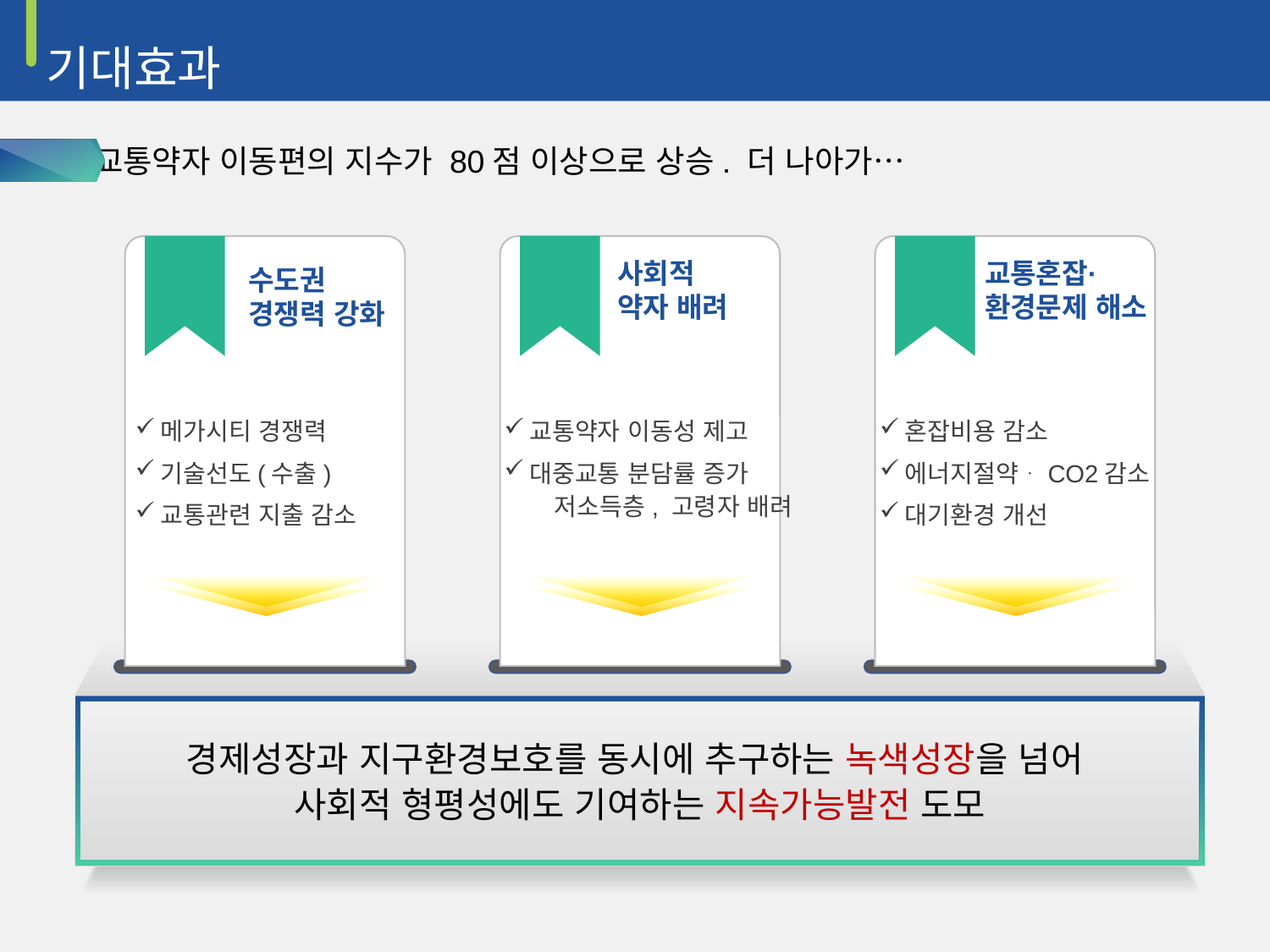

# 기대효과

교통약자 이동편의 지수가 80점 이상으로 상승. 더 나아가…

사회
복지
사회적
약자 배려
교통혼잡∙
환경문제 해소
수도권
경쟁력 강화
경제
환경
메가시티 경쟁력
기술선도(수출)
교통관련 지출 감소
교통약자 이동성 제고
대중교통 분담률 증가
저소득층, 고령자 배려
혼잡비용 감소
에너지절약ᆞCO2감소
대기환경 개선

경제성장과 지구환경보호를 동시에 추구하는 녹색성장을 넘어
사회적 형평성에도 기여하는 지속가능발전 도모